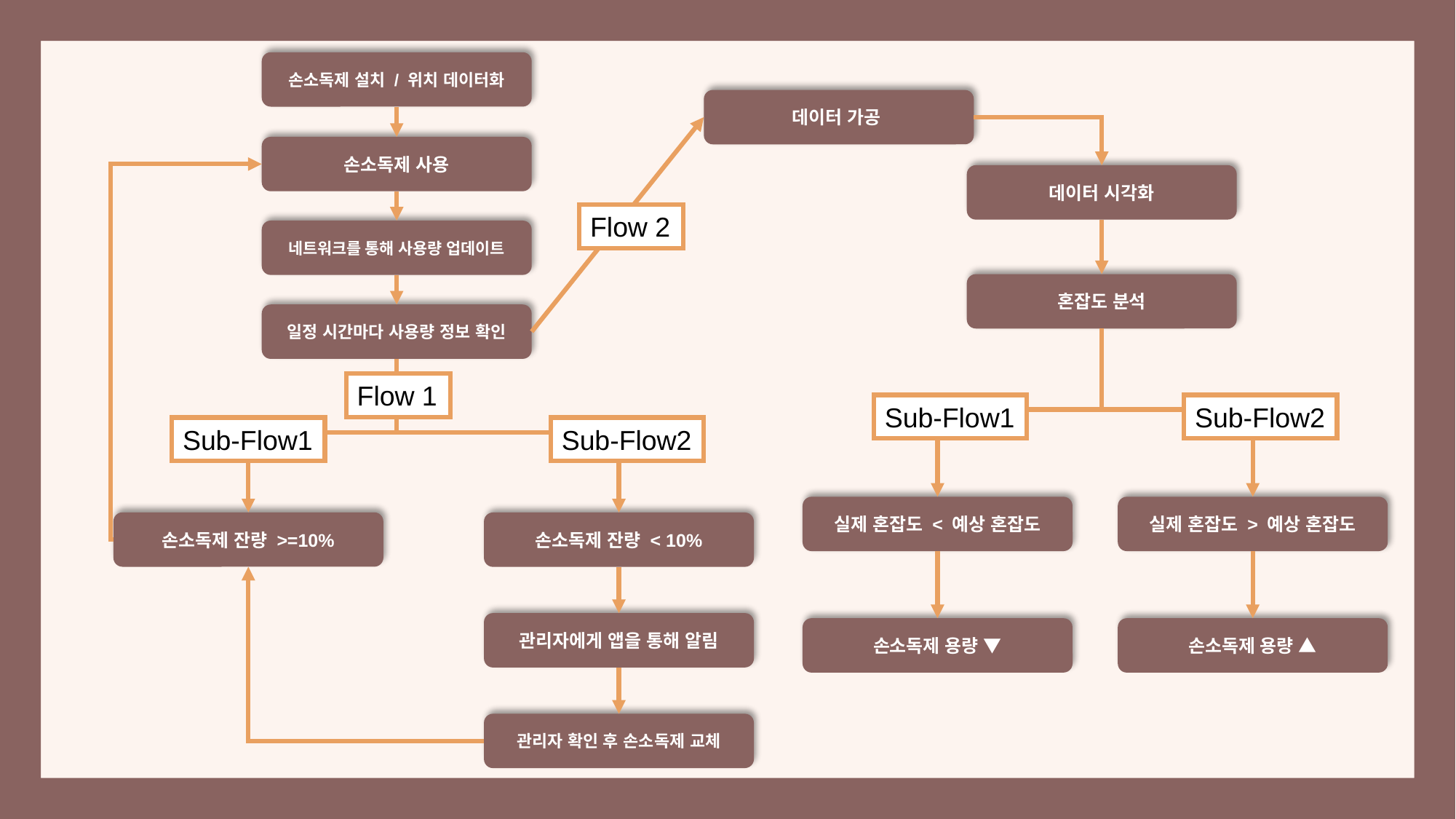

손소독제 설치 / 위치 데이터화
데이터 가공
손소독제 사용
데이터 시각화
Flow 2
네트워크를 통해 사용량 업데이트
혼잡도 분석
일정 시간마다 사용량 정보 확인
Flow 1
Sub-Flow1
Sub-Flow2
Sub-Flow1
Sub-Flow2
실제 혼잡도 < 예상 혼잡도
실제 혼잡도 > 예상 혼잡도
손소독제 잔량 >=10%
손소독제 잔량 < 10%
관리자에게 앱을 통해 알림
손소독제 용량 ▲
손소독제 용량 ▼
관리자 확인 후 손소독제 교체